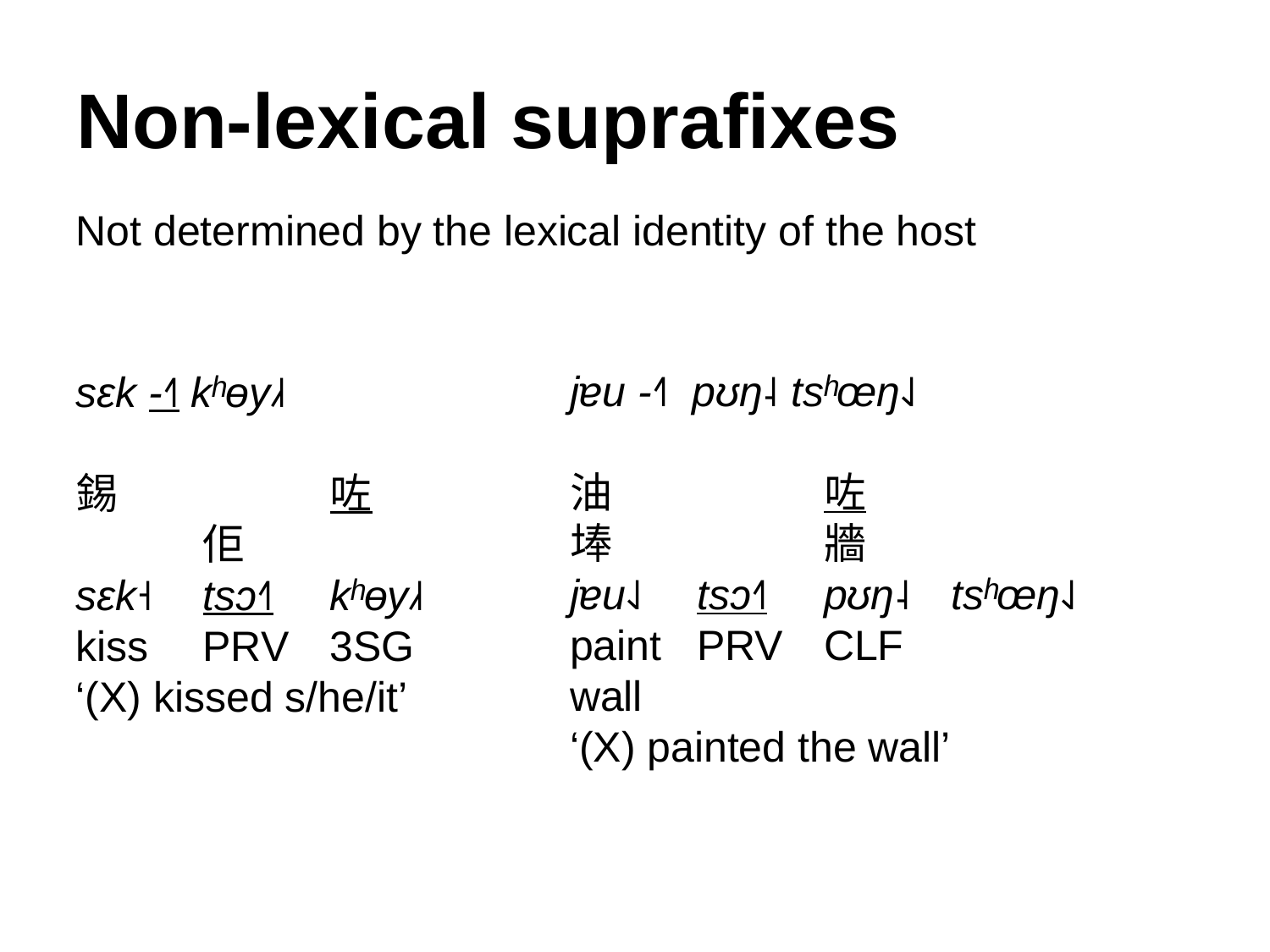

# Non-lexical suprafixes
Not determined by the lexical identity of the host
jɐu -˧˥  pʊŋ˨ tsʰœŋ˨˩

油 		咗		埲 		牆
jɐu˨˩ 	tsɔ˧˥ 	pʊŋ˨ 	tsʰœŋ˨˩
paint 	prv 	clf 		wall
‘(X) painted the wall’
sɛk -˧˥ kʰɵy˩˧

錫 		咗		佢
sɛk˧ 	tsɔ˧˥ 	kʰɵy˩˧
kiss 	prv 	3sg
‘(X) kissed s/he/it’